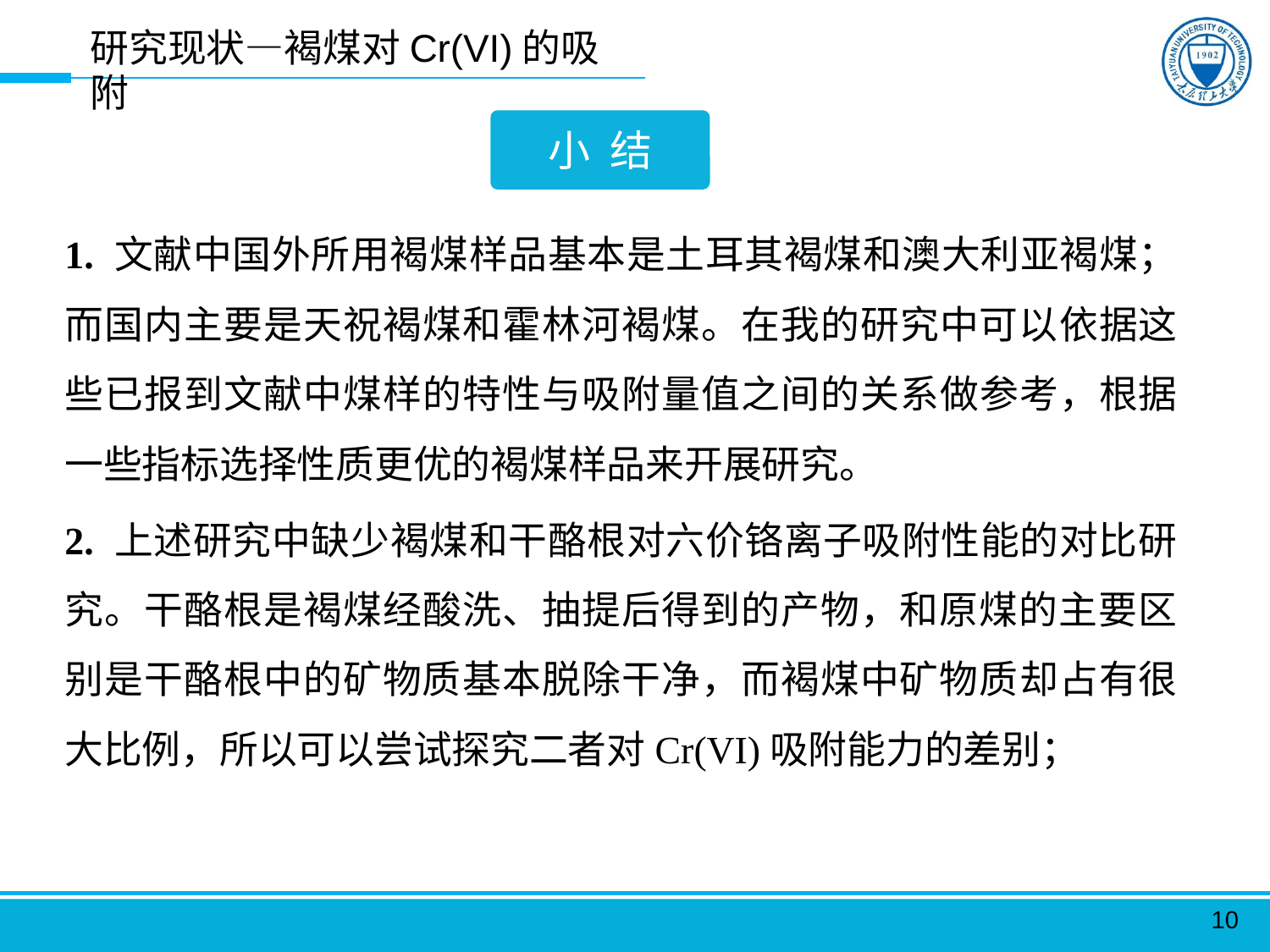

研究现状—褐煤对Cr(VI)的吸附

小  结
1. 文献中国外所用褐煤样品基本是土耳其褐煤和澳大利亚褐煤；而国内主要是天祝褐煤和霍林河褐煤。在我的研究中可以依据这些已报到文献中煤样的特性与吸附量值之间的关系做参考，根据一些指标选择性质更优的褐煤样品来开展研究。
2. 上述研究中缺少褐煤和干酪根对六价铬离子吸附性能的对比研究。干酪根是褐煤经酸洗、抽提后得到的产物，和原煤的主要区别是干酪根中的矿物质基本脱除干净，而褐煤中矿物质却占有很大比例，所以可以尝试探究二者对Cr(VI)吸附能力的差别；
10